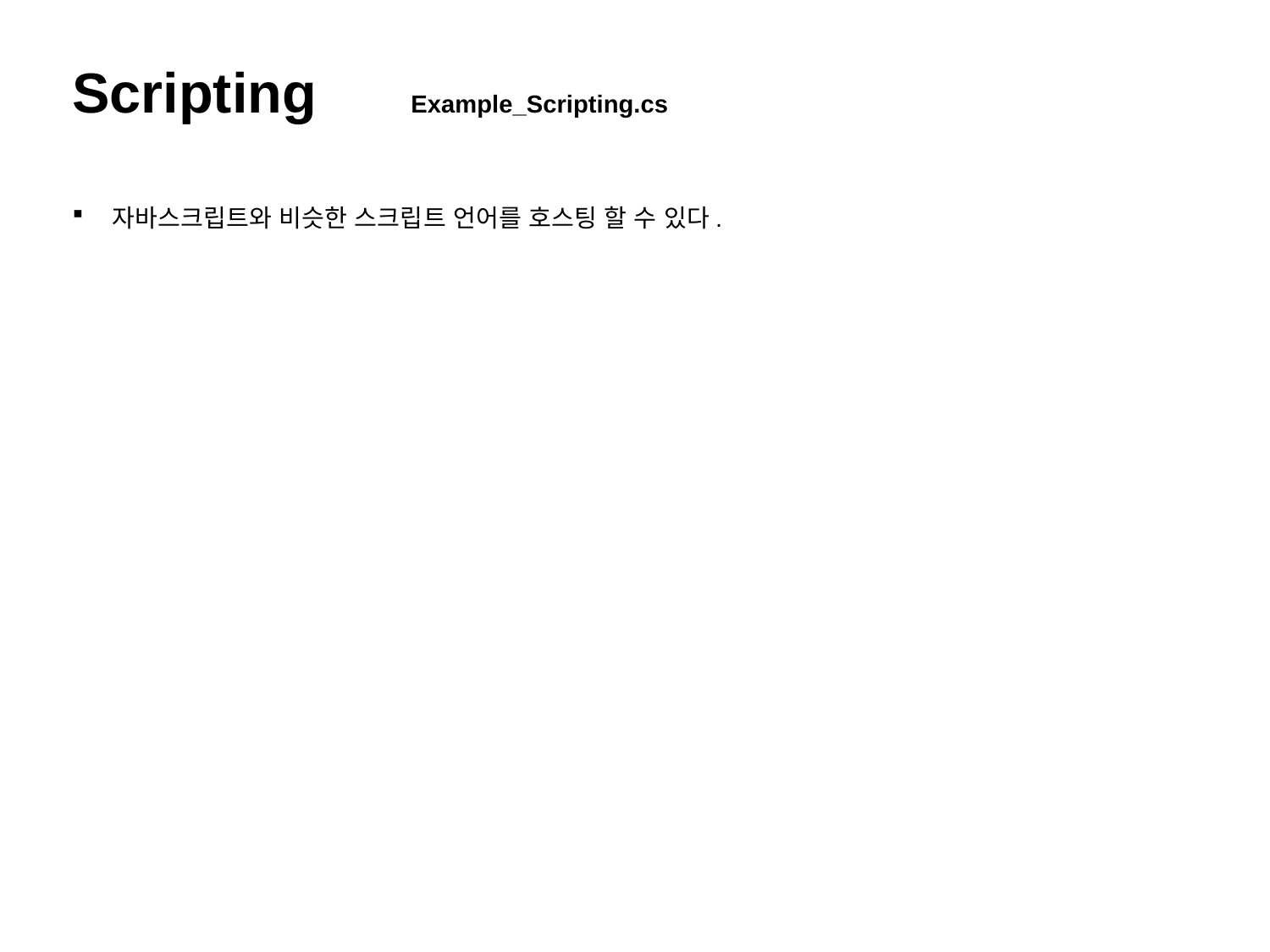

Scripting      Example_Scripting.cs
자바스크립트와 비슷한 스크립트 언어를 호스팅 할 수 있다.